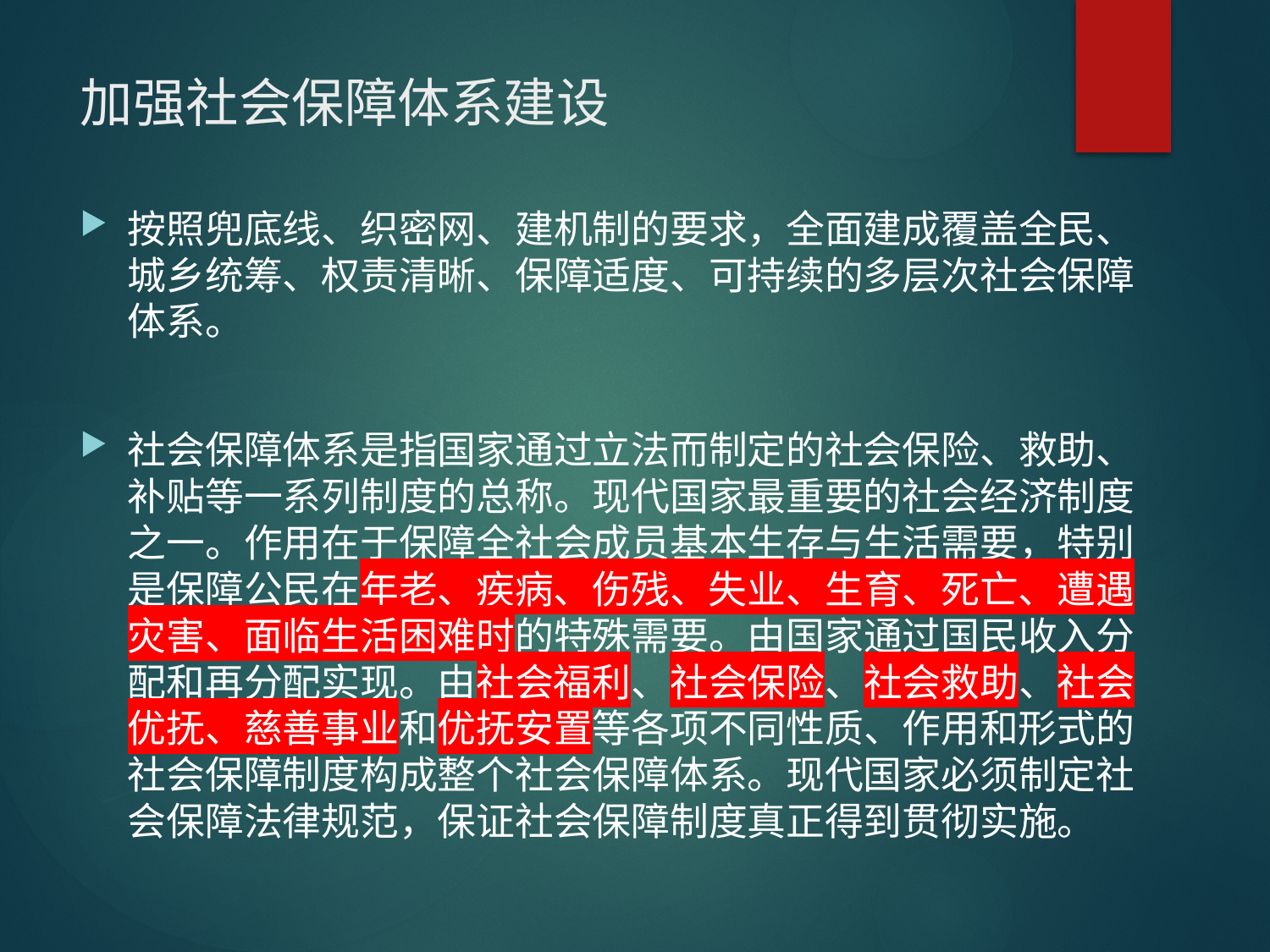

# 加强社会保障体系建设
按照兜底线、织密网、建机制的要求，全面建成覆盖全民、城乡统筹、权责清晰、保障适度、可持续的多层次社会保障体系。

社会保障体系是指国家通过立法而制定的社会保险、救助、补贴等一系列制度的总称。现代国家最重要的社会经济制度之一。作用在于保障全社会成员基本生存与生活需要，特别是保障公民在年老、疾病、伤残、失业、生育、死亡、遭遇灾害、面临生活困难时的特殊需要。由国家通过国民收入分配和再分配实现。由社会福利、社会保险、社会救助、社会优抚、慈善事业和优抚安置等各项不同性质、作用和形式的社会保障制度构成整个社会保障体系。现代国家必须制定社会保障法律规范，保证社会保障制度真正得到贯彻实施。